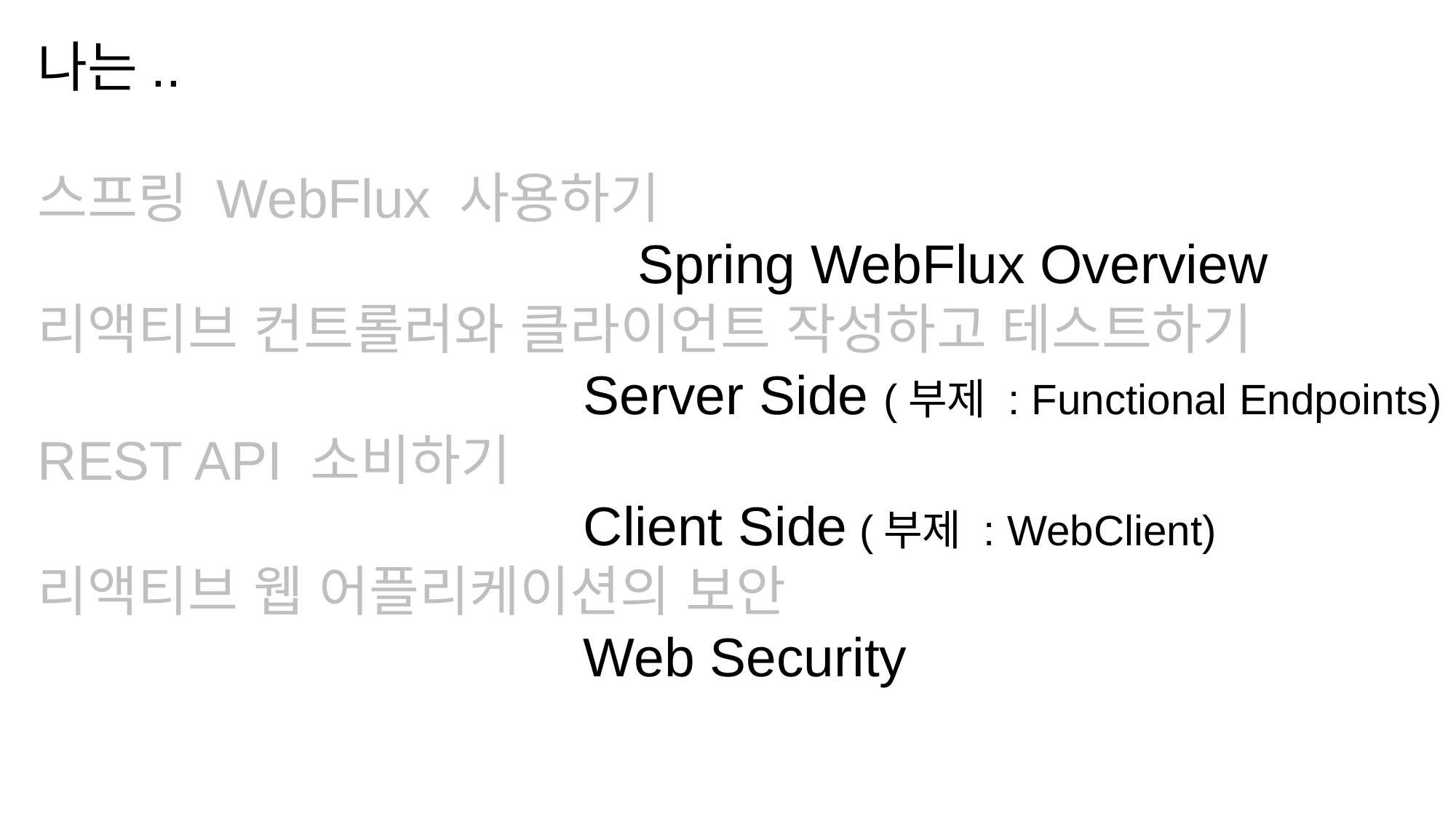

나는..

스프링 WebFlux 사용하기
				Spring WebFlux Overview
리액티브 컨트롤러와 클라이언트 작성하고 테스트하기
					Server Side (부제 : Functional Endpoints)
REST API 소비하기
				Client Side (부제 : WebClient)
리액티브 웹 어플리케이션의 보안
			Web Security